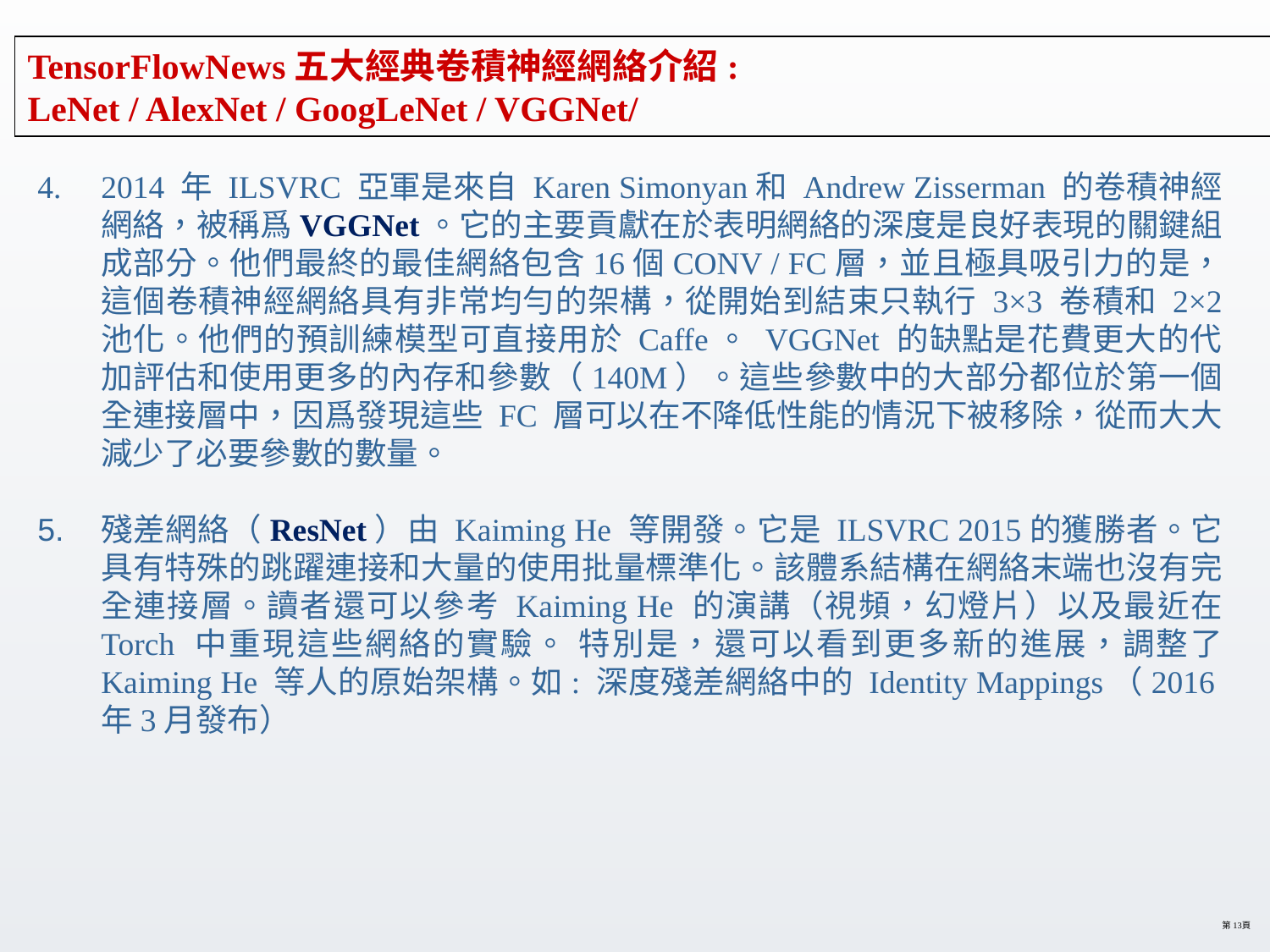

# TensorFlowNews五大經典卷積神經網絡介紹: LeNet / AlexNet / GoogLeNet / VGGNet/
2014 年 ILSVRC 亞軍是來自 Karen Simonyan和 Andrew Zisserman 的卷積神經網絡，被稱爲VGGNet。它的主要貢獻在於表明網絡的深度是良好表現的關鍵組成部分。他們最終的最佳網絡包含16個CONV / FC層，並且極具吸引力的是，這個卷積神經網絡具有非常均勻的架構，從開始到結束只執行 3×3 卷積和 2×2 池化。他們的預訓練模型可直接用於 Caffe。 VGGNet 的缺點是花費更大的代加評估和使用更多的內存和參數（140M）。這些參數中的大部分都位於第一個全連接層中，因爲發現這些 FC 層可以在不降低性能的情況下被移除，從而大大減少了必要參數的數量。

殘差網絡（ResNet）由 Kaiming He 等開發。它是 ILSVRC 2015的獲勝者。它具有特殊的跳躍連接和大量的使用批量標準化。該體系結構在網絡末端也沒有完全連接層。讀者還可以參考 Kaiming He 的演講（視頻，幻燈片）以及最近在 Torch 中重現這些網絡的實驗。 特別是，還可以看到更多新的進展，調整了 Kaiming He 等人的原始架構。如: 深度殘差網絡中的 Identity Mappings（2016年3月發布）